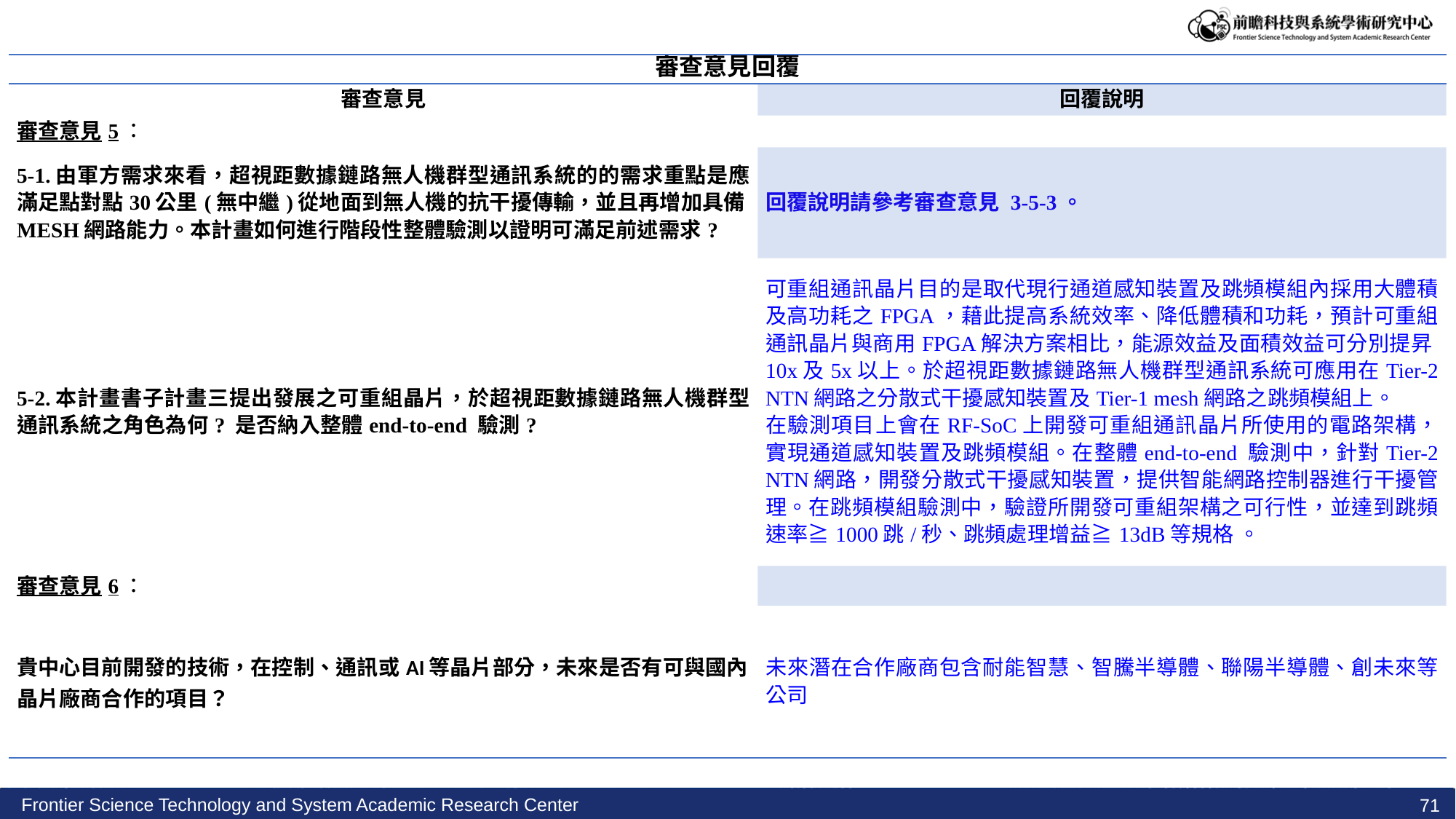

| 審查意見回覆 |  |
| --- | --- |
| 審查意見 | 回覆說明 |
| 審查意見5： |  |
| 5-1.由軍方需求來看，超視距數據鏈路無人機群型通訊系統的的需求重點是應滿足點對點30公里(無中繼)從地面到無人機的抗干擾傳輸，並且再增加具備MESH網路能力。本計畫如何進行階段性整體驗測以證明可滿足前述需求? | 回覆說明請參考審查意見 3-5-3。 |
| 5-2.本計畫書子計畫三提出發展之可重組晶片，於超視距數據鏈路無人機群型通訊系統之角色為何? 是否納入整體end-to-end 驗測? | 可重組通訊晶片目的是取代現行通道感知裝置及跳頻模組內採用大體積及高功耗之FPGA，藉此提高系統效率、降低體積和功耗，預計可重組通訊晶片與商用FPGA解決方案相比，能源效益及面積效益可分別提昇10x及5x以上。於超視距數據鏈路無人機群型通訊系統可應用在Tier-2 NTN網路之分散式干擾感知裝置及Tier-1 mesh網路之跳頻模組上。 在驗測項目上會在RF-SoC上開發可重組通訊晶片所使用的電路架構，實現通道感知裝置及跳頻模組。在整體end-to-end 驗測中，針對Tier-2 NTN網路，開發分散式干擾感知裝置，提供智能網路控制器進行干擾管理。在跳頻模組驗測中，驗證所開發可重組架構之可行性，並達到跳頻速率≧1000跳/秒、跳頻處理增益≧13dB等規格 。 |
| 審查意見6： |  |
| 貴中心目前開發的技術，在控制、通訊或AI等晶片部分，未來是否有可與國內晶片廠商合作的項目？ | 未來潛在合作廠商包含耐能智慧、智騰半導體、聯陽半導體、創未來等公司 |